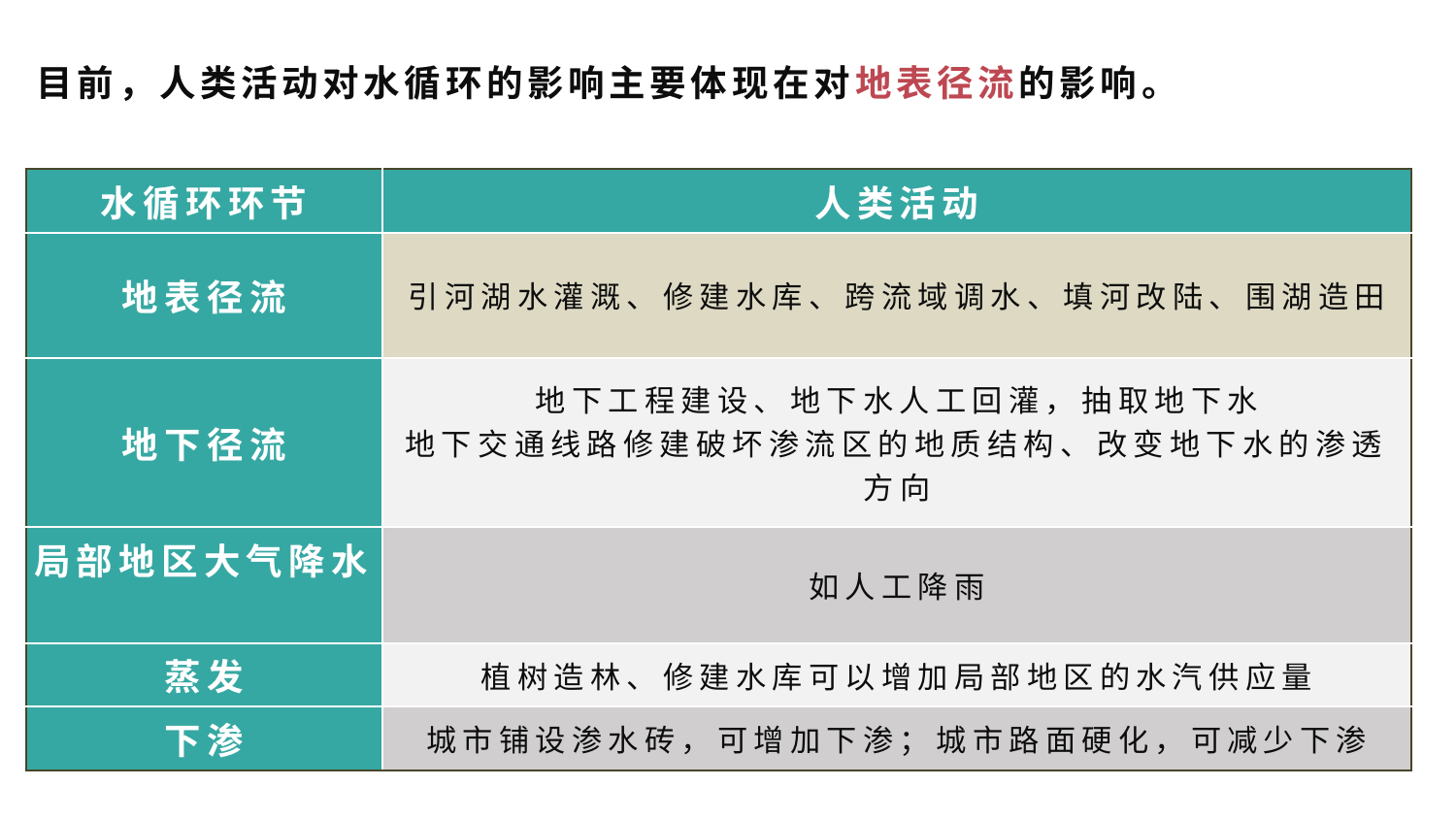

目前，人类活动对水循环的影响主要体现在对地表径流的影响。
| 水循环环节 | 人类活动 |
| --- | --- |
| 地表径流 | 引河湖水灌溉、修建水库、跨流域调水、填河改陆、围湖造田 |
| 地下径流 | 地下工程建设、地下水人工回灌，抽取地下水 地下交通线路修建破坏渗流区的地质结构、改变地下水的渗透方向 |
| 局部地区大气降水 | 如人工降雨 |
| 蒸发 | 植树造林、修建水库可以增加局部地区的水汽供应量 |
| 下渗 | 城市铺设渗水砖，可增加下渗；城市路面硬化，可减少下渗 |